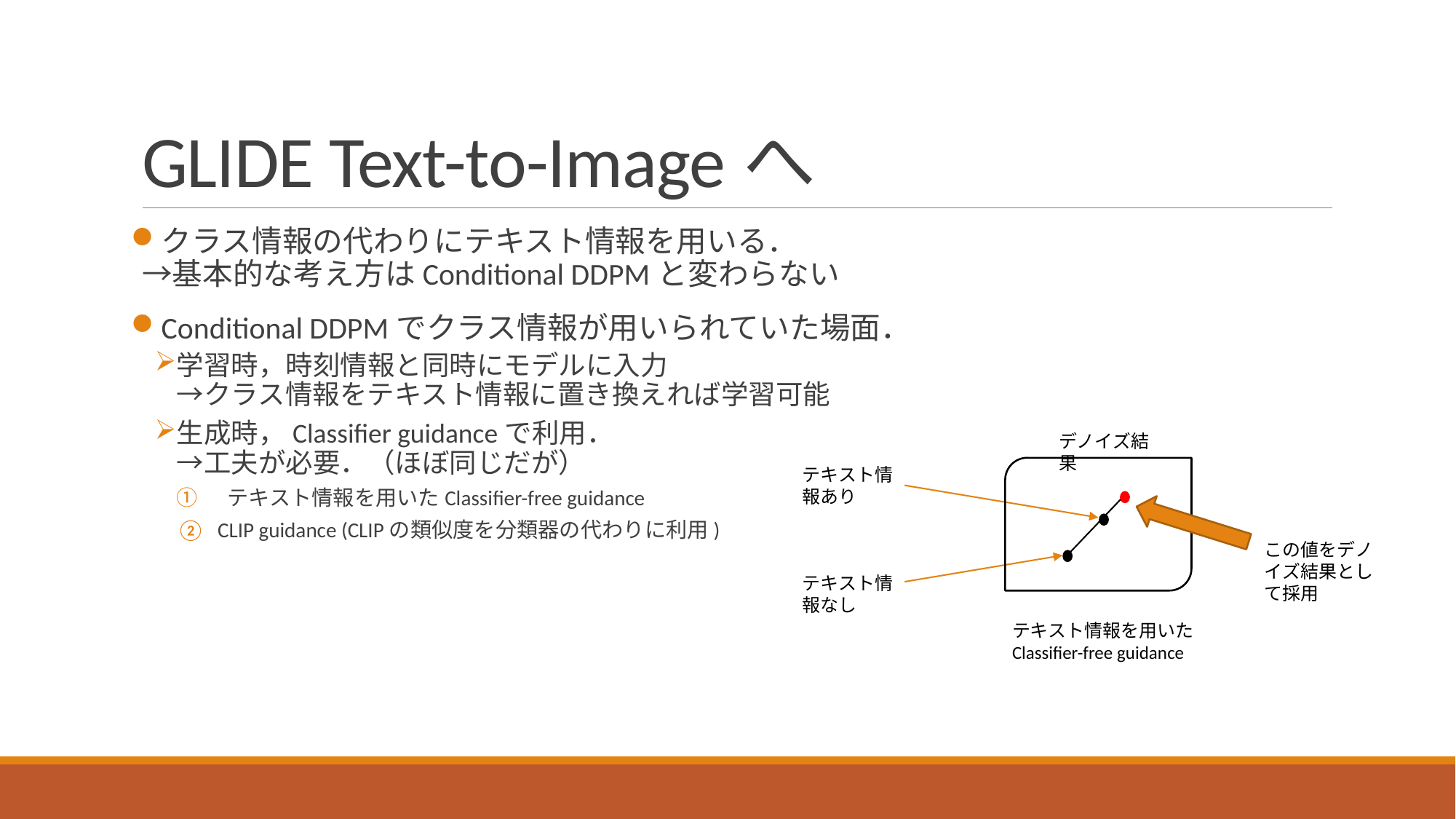

# GLIDE Text-to-Imageへ
クラス情報の代わりにテキスト情報を用いる．
→基本的な考え方はConditional DDPMと変わらない
Conditional DDPMでクラス情報が用いられていた場面．
学習時，時刻情報と同時にモデルに入力
→クラス情報をテキスト情報に置き換えれば学習可能
生成時，Classifier guidanceで利用．
→工夫が必要．（ほぼ同じだが）
 テキスト情報を用いたClassifier-free guidance
CLIP guidance (CLIPの類似度を分類器の代わりに利用)

デノイズ結果

テキスト情報あり

この値をデノイズ結果として採用

テキスト情報なし
テキスト情報を用いた
Classifier-free guidance